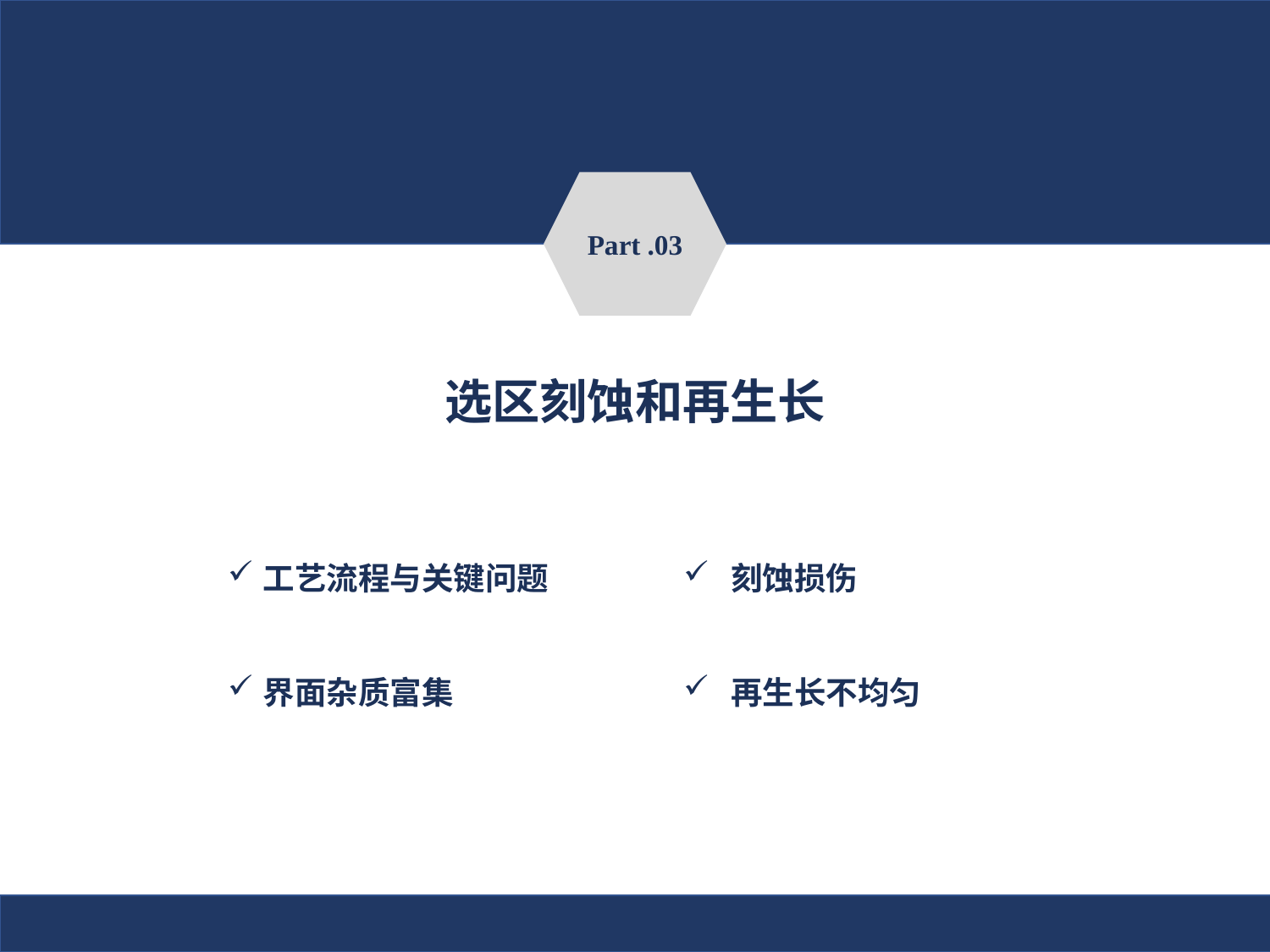

Part .03
选区刻蚀和再生长
工艺流程与关键问题
界面杂质富集
刻蚀损伤
再生长不均匀
12